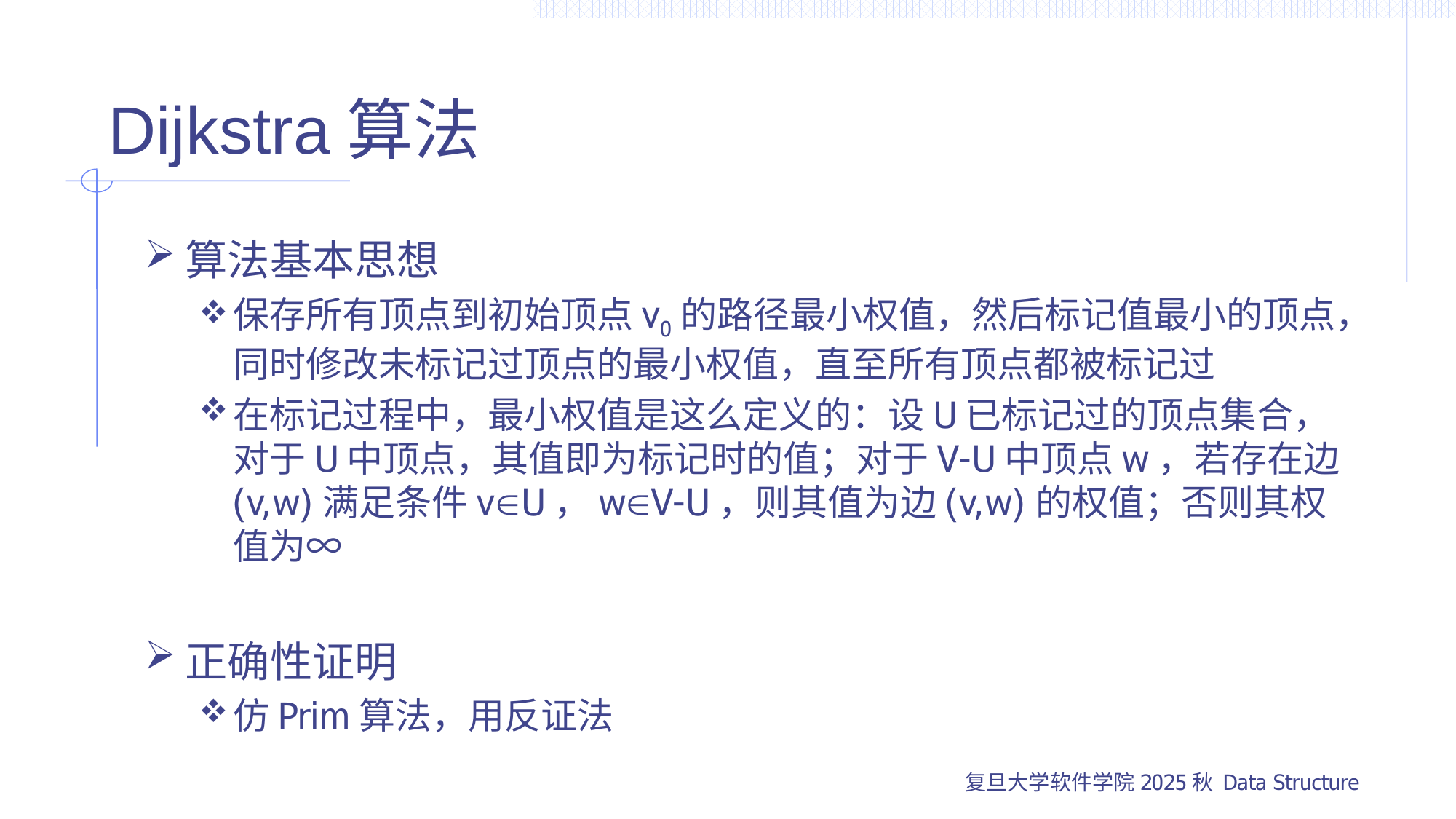

# Dijkstra算法
算法基本思想
保存所有顶点到初始顶点v0的路径最小权值，然后标记值最小的顶点，同时修改未标记过顶点的最小权值，直至所有顶点都被标记过
在标记过程中，最小权值是这么定义的：设U已标记过的顶点集合，对于U中顶点，其值即为标记时的值；对于V-U中顶点w，若存在边(v,w)满足条件v∈U，w∈V-U，则其值为边(v,w)的权值；否则其权值为∞

正确性证明
仿Prim算法，用反证法